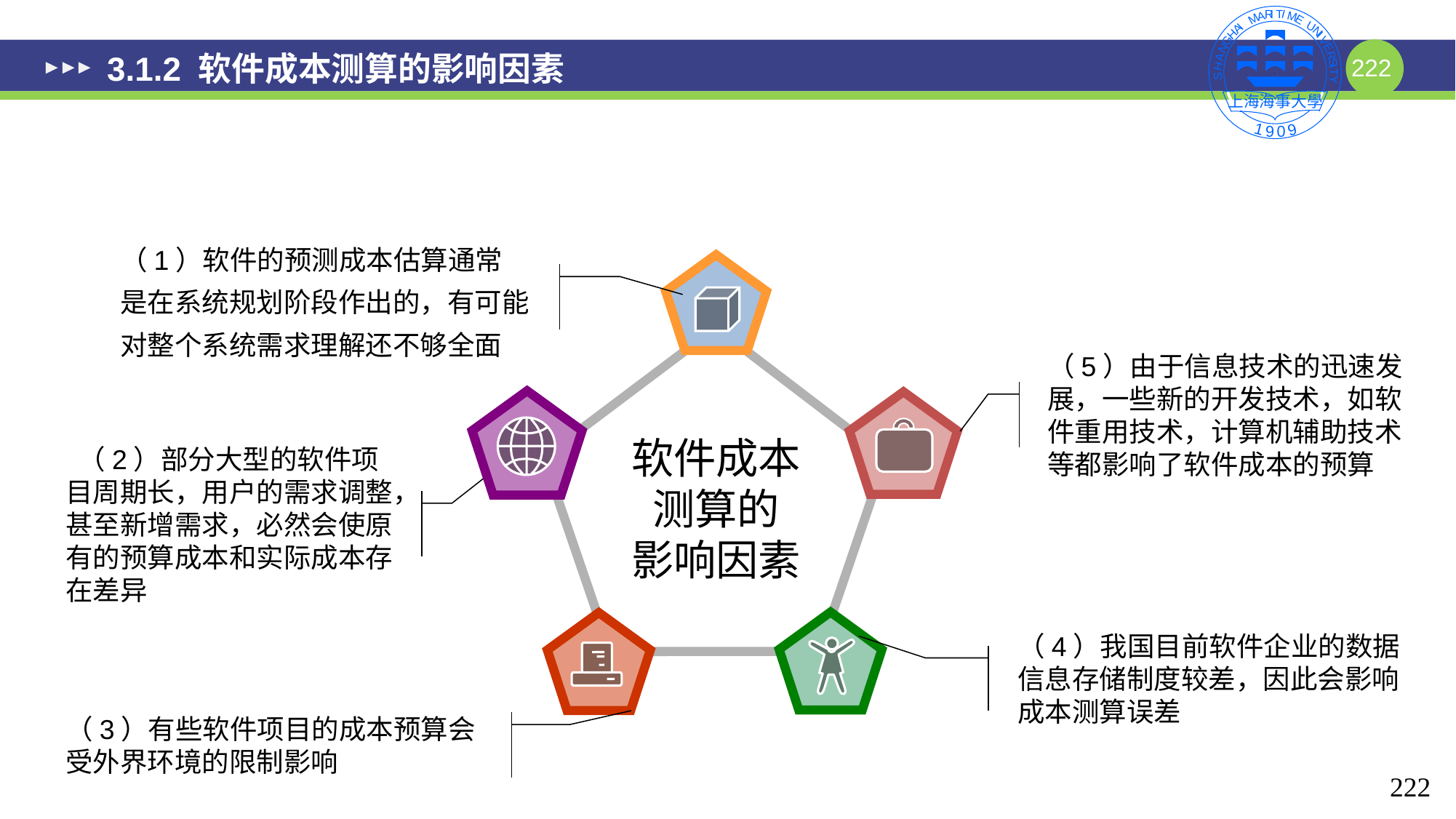

# 3.1.2 软件成本测算的影响因素

（1）软件的预测成本估算通常是在系统规划阶段作出的，有可能对整个系统需求理解还不够全面

（5）由于信息技术的迅速发展，一些新的开发技术，如软件重用技术，计算机辅助技术等都影响了软件成本的预算

软件成本测算的
影响因素
 （2）部分大型的软件项目周期长，用户的需求调整，甚至新增需求，必然会使原有的预算成本和实际成本存在差异

（4）我国目前软件企业的数据信息存储制度较差，因此会影响成本测算误差

（3）有些软件项目的成本预算会受外界环境的限制影响
222
222